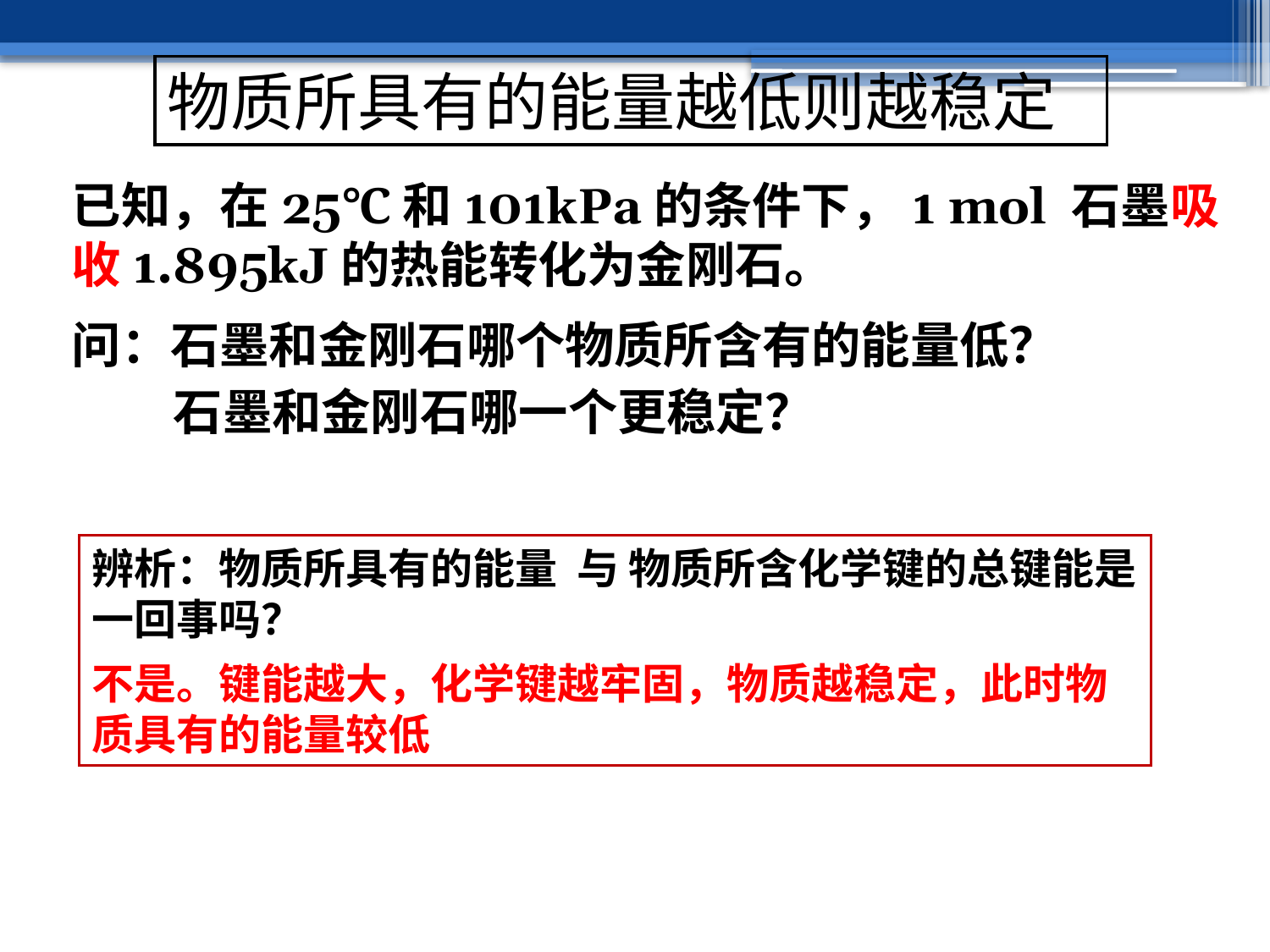

物质所具有的能量越低则越稳定
已知，在25℃和101kPa的条件下，1 mol 石墨吸收1.895kJ的热能转化为金刚石。
问：石墨和金刚石哪个物质所含有的能量低？
        石墨和金刚石哪一个更稳定？
辨析：物质所具有的能量  与 物质所含化学键的总键能是一回事吗？
不是。键能越大，化学键越牢固，物质越稳定，此时物质具有的能量较低